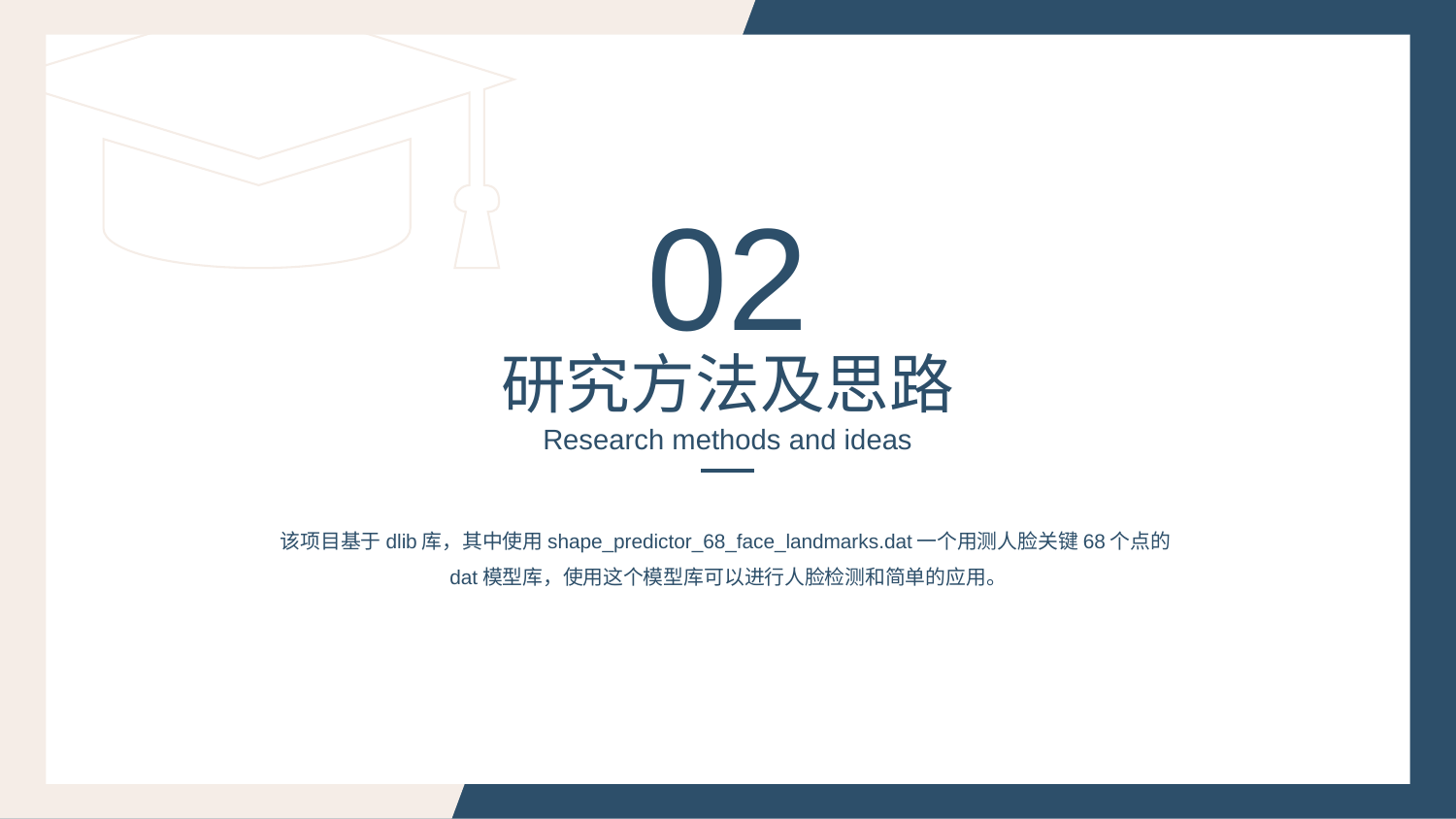

02
研究方法及思路
Research methods and ideas
该项目基于dlib库，其中使用shape_predictor_68_face_landmarks.dat一个用测人脸关键68个点的dat模型库，使用这个模型库可以进行人脸检测和简单的应用。